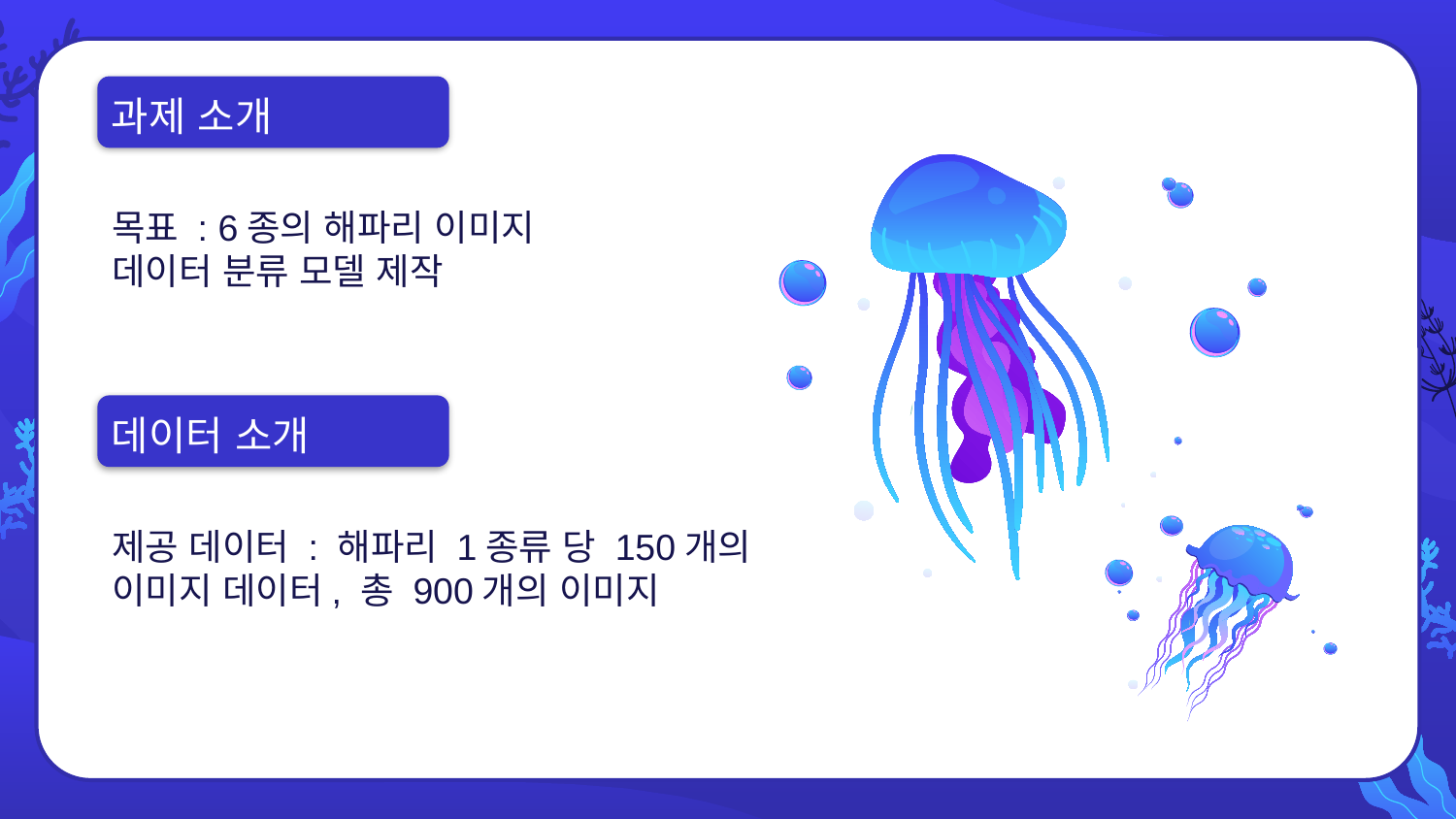

과제 소개

목표 : 6종의 해파리 이미지 데이터 분류 모델 제작

데이터 소개

제공 데이터 : 해파리 1종류 당 150개의 이미지 데이터, 총 900개의 이미지